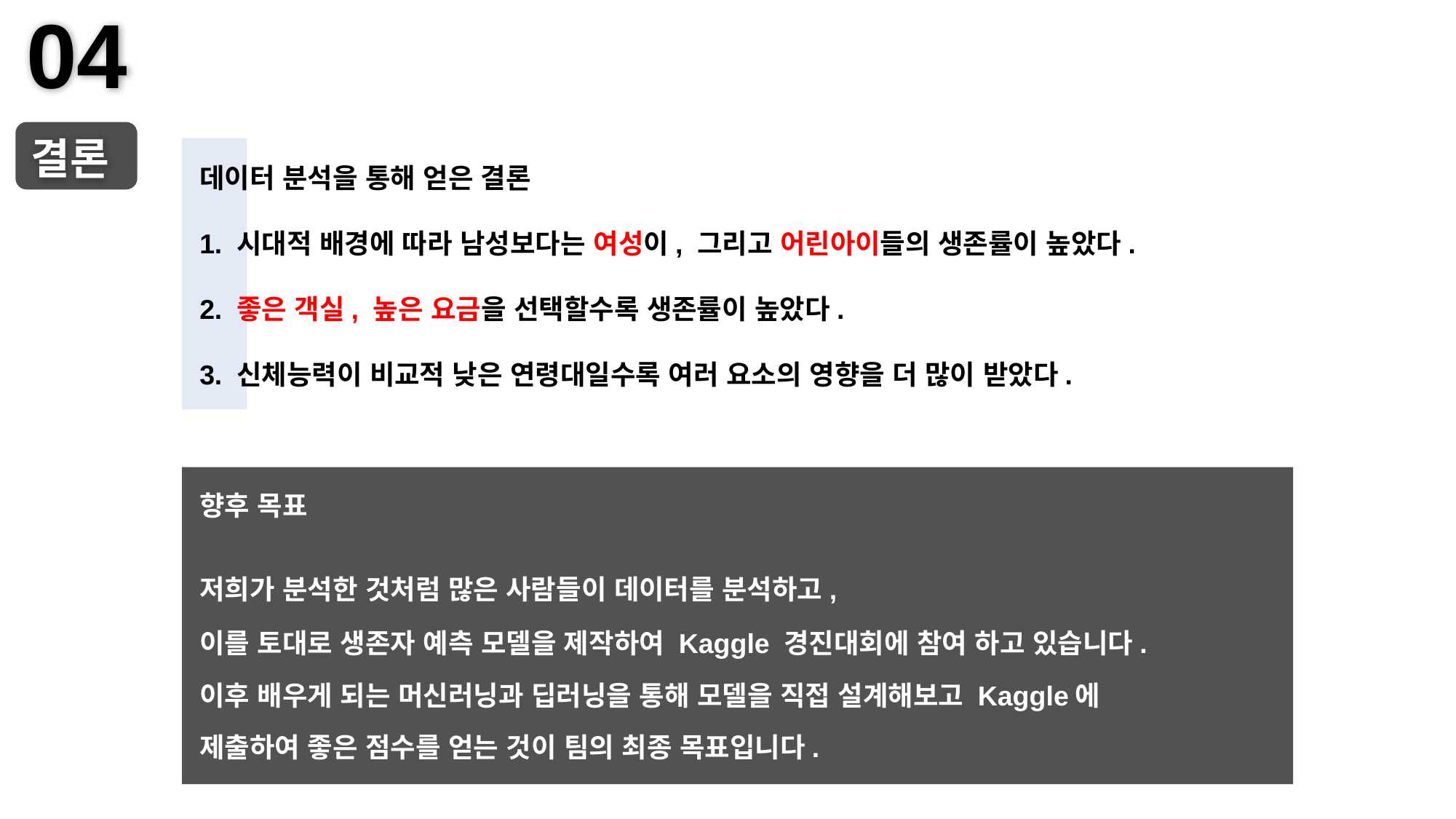

04
결론

데이터 분석을 통해 얻은 결론

1. 시대적 배경에 따라 남성보다는 여성이, 그리고 어린아이들의 생존률이 높았다.

2. 좋은 객실, 높은 요금을 선택할수록 생존률이 높았다.

3. 신체능력이 비교적 낮은 연령대일수록 여러 요소의 영향을 더 많이 받았다.

향후 목표

저희가 분석한 것처럼 많은 사람들이 데이터를 분석하고,
이를 토대로 생존자 예측 모델을 제작하여 Kaggle 경진대회에 참여 하고 있습니다.
이후 배우게 되는 머신러닝과 딥러닝을 통해 모델을 직접 설계해보고 Kaggle에
제출하여 좋은 점수를 얻는 것이 팀의 최종 목표입니다.